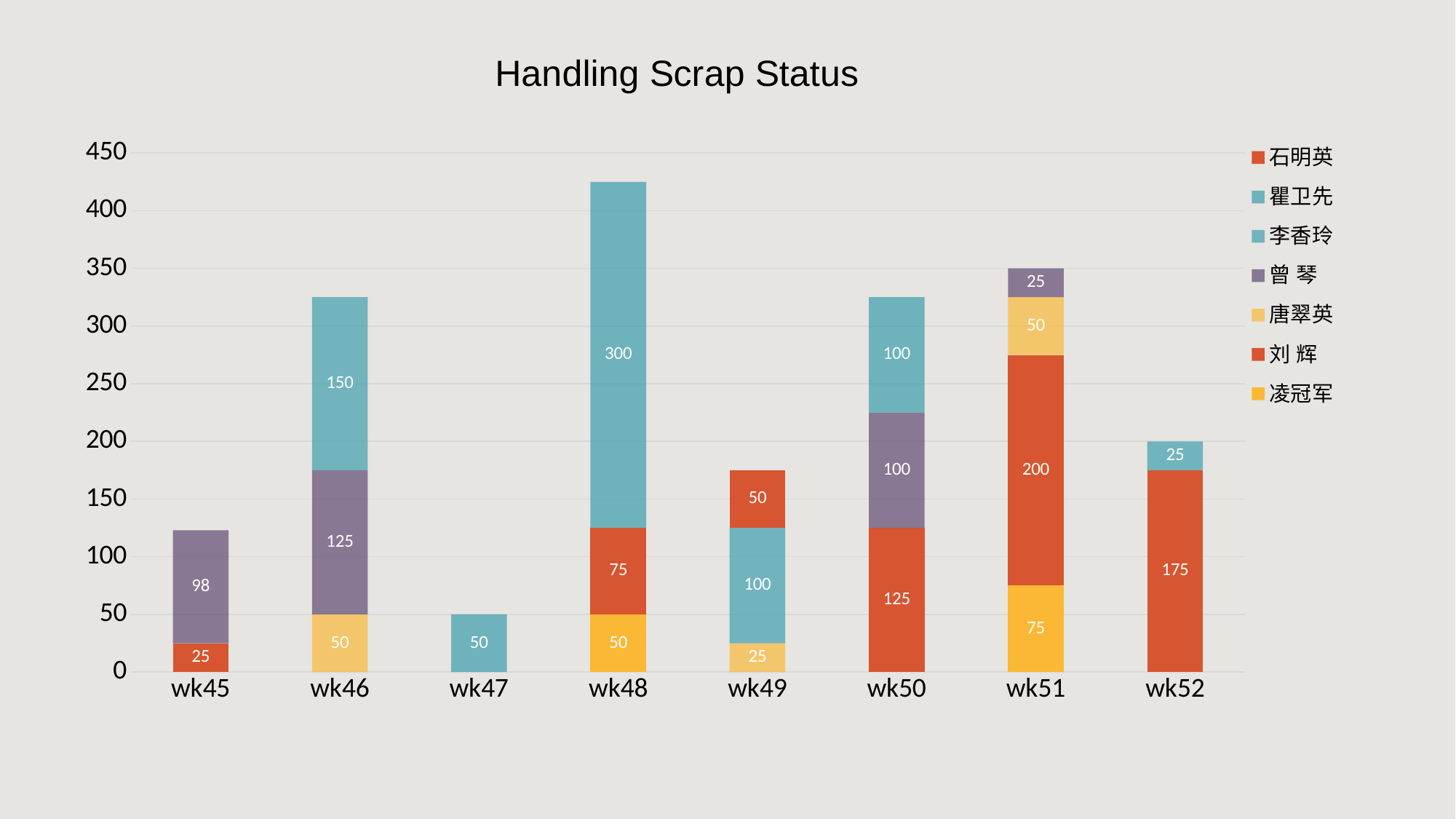

### Chart

| Category | 凌冠军 | 刘 辉 | 唐翠英 | 曾 琴 | 李香玲 | 瞿卫先 | 石明英 |
|---|---|---|---|---|---|---|---|
| wk45 | None | 25.0 | None | 98.0 | None | None | None |
| wk46 | None | None | 50.0 | 125.0 | 150.0 | None | None |
| wk47 | None | None | None | None | None | 50.0 | None |
| wk48 | 50.0 | 75.0 | None | None | None | 300.0 | None |
| wk49 | None | None | 25.0 | None | 100.0 | None | 50.0 |
| wk50 | None | 125.0 | None | 100.0 | None | 100.0 | None |
| wk51 | 75.0 | 200.0 | 50.0 | 25.0 | None | None | None |
| wk52 | None | 175.0 | None | None | 25.0 | None | None |